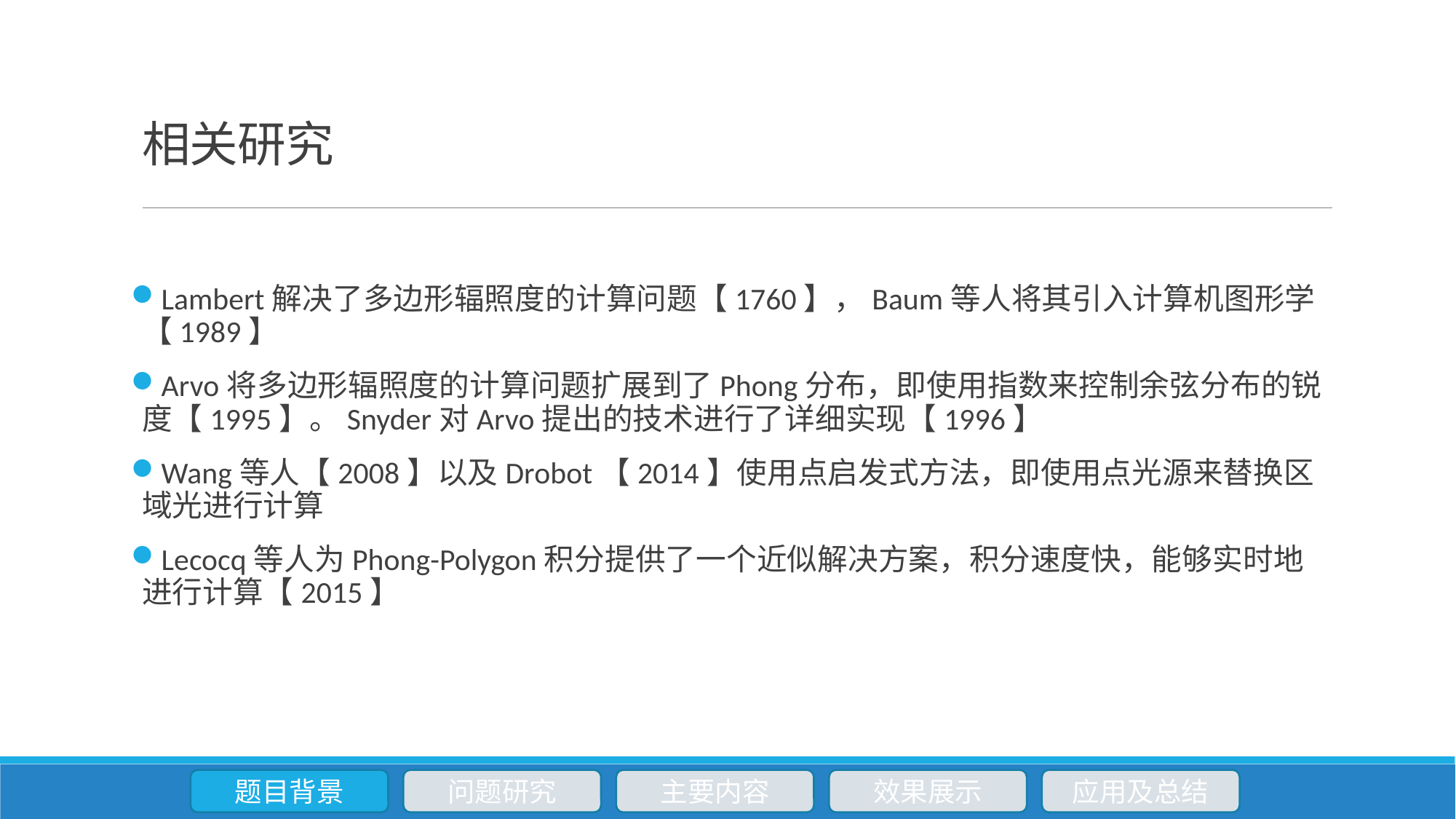

# 相关研究

Lambert解决了多边形辐照度的计算问题【1760】，Baum等人将其引入计算机图形学【1989】
Arvo将多边形辐照度的计算问题扩展到了Phong分布，即使用指数来控制余弦分布的锐度【1995】。Snyder对Arvo提出的技术进行了详细实现【1996】
Wang等人【2008】以及Drobot【2014】使用点启发式方法，即使用点光源来替换区域光进行计算
Lecocq等人为Phong-Polygon积分提供了一个近似解决方案，积分速度快，能够实时地进行计算【2015】
题目背景
问题研究
主要内容
效果展示
应用及总结